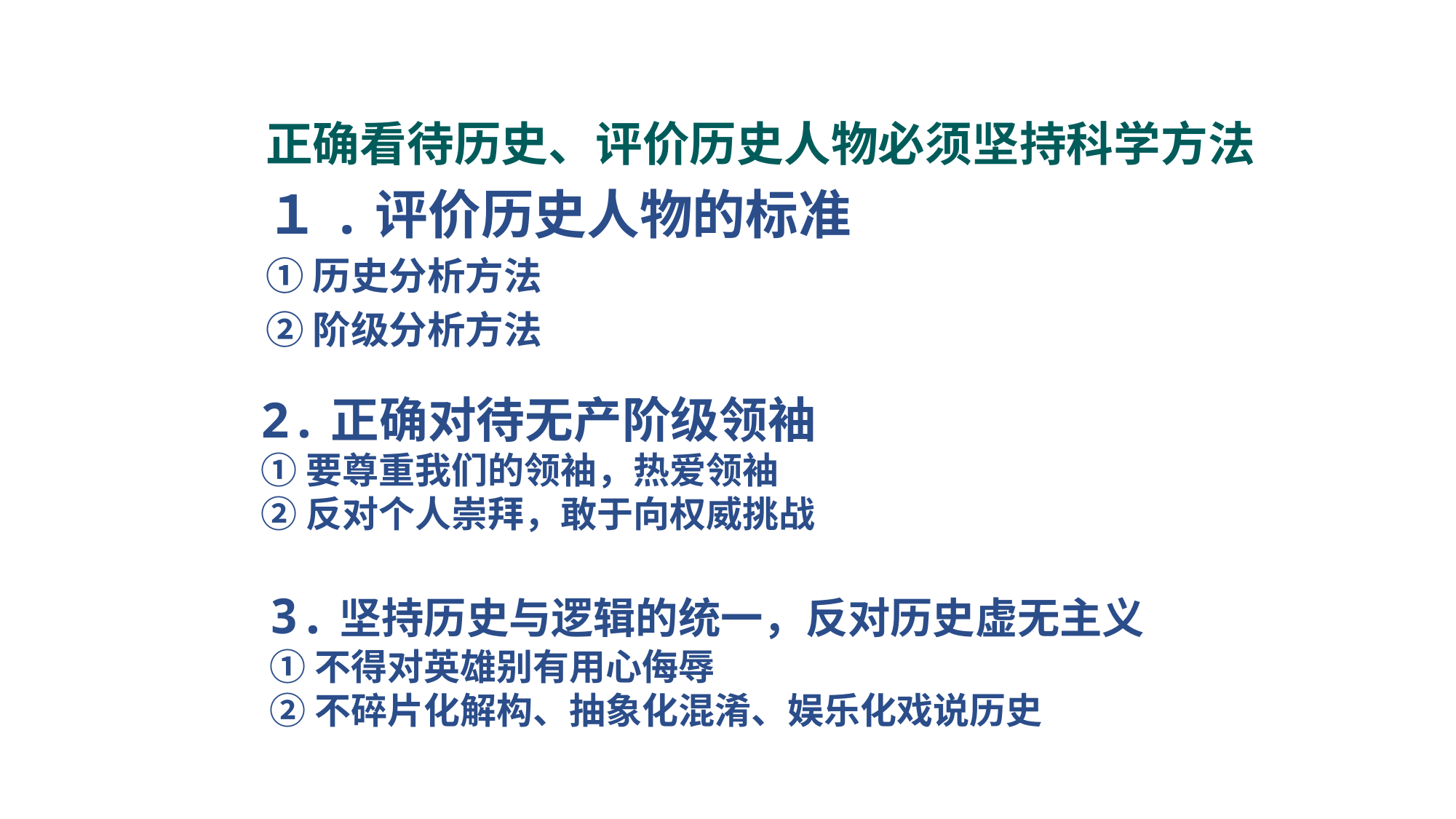

正确看待历史、评价历史人物必须坚持科学方法
１.评价历史人物的标准
①历史分析方法
②阶级分析方法
2.正确对待无产阶级领袖
①要尊重我们的领袖，热爱领袖
②反对个人崇拜，敢于向权威挑战
3.坚持历史与逻辑的统一，反对历史虚无主义
①不得对英雄别有用心侮辱
②不碎片化解构、抽象化混淆、娱乐化戏说历史